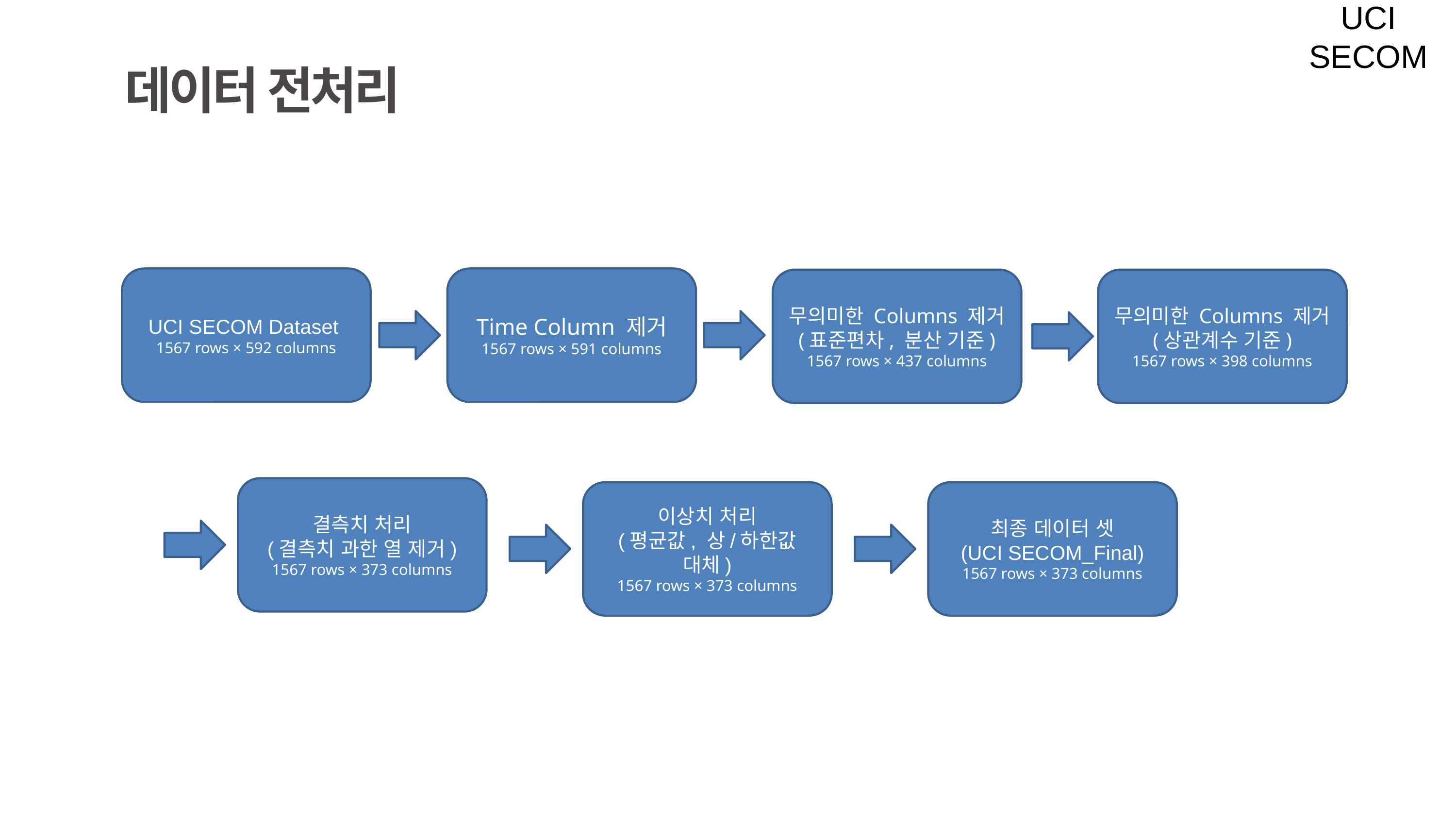

UCI SECOM
데이터 전처리
UCI SECOM Dataset
1567 rows × 592 columns
Time Column 제거
1567 rows × 591 columns
무의미한 Columns 제거
(표준편차, 분산 기준)
1567 rows × 437 columns
무의미한 Columns 제거
(상관계수 기준)
1567 rows × 398 columns

결측치 처리
(결측치 과한 열 제거)
1567 rows × 373 columns
이상치 처리
(평균값, 상/하한값 대체)
1567 rows × 373 columns
최종 데이터 셋
(UCI SECOM_Final)
1567 rows × 373 columns